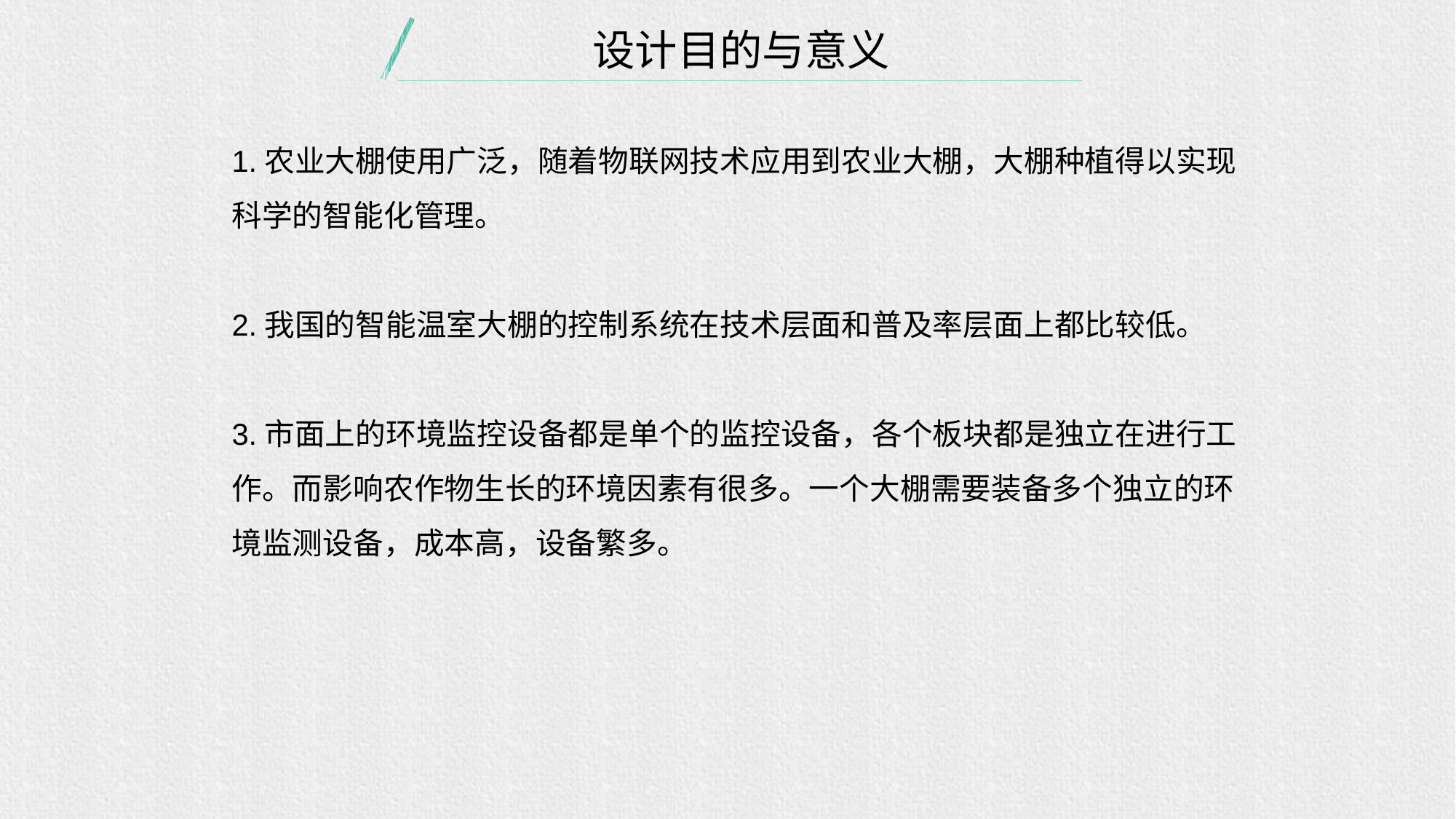

设计目的与意义

1.农业大棚使用广泛，随着物联网技术应用到农业大棚，大棚种植得以实现科学的智能化管理。

2.我国的智能温室大棚的控制系统在技术层面和普及率层面上都比较低。

3.市面上的环境监控设备都是单个的监控设备，各个板块都是独立在进行工作。而影响农作物生长的环境因素有很多。一个大棚需要装备多个独立的环境监测设备，成本高，设备繁多。